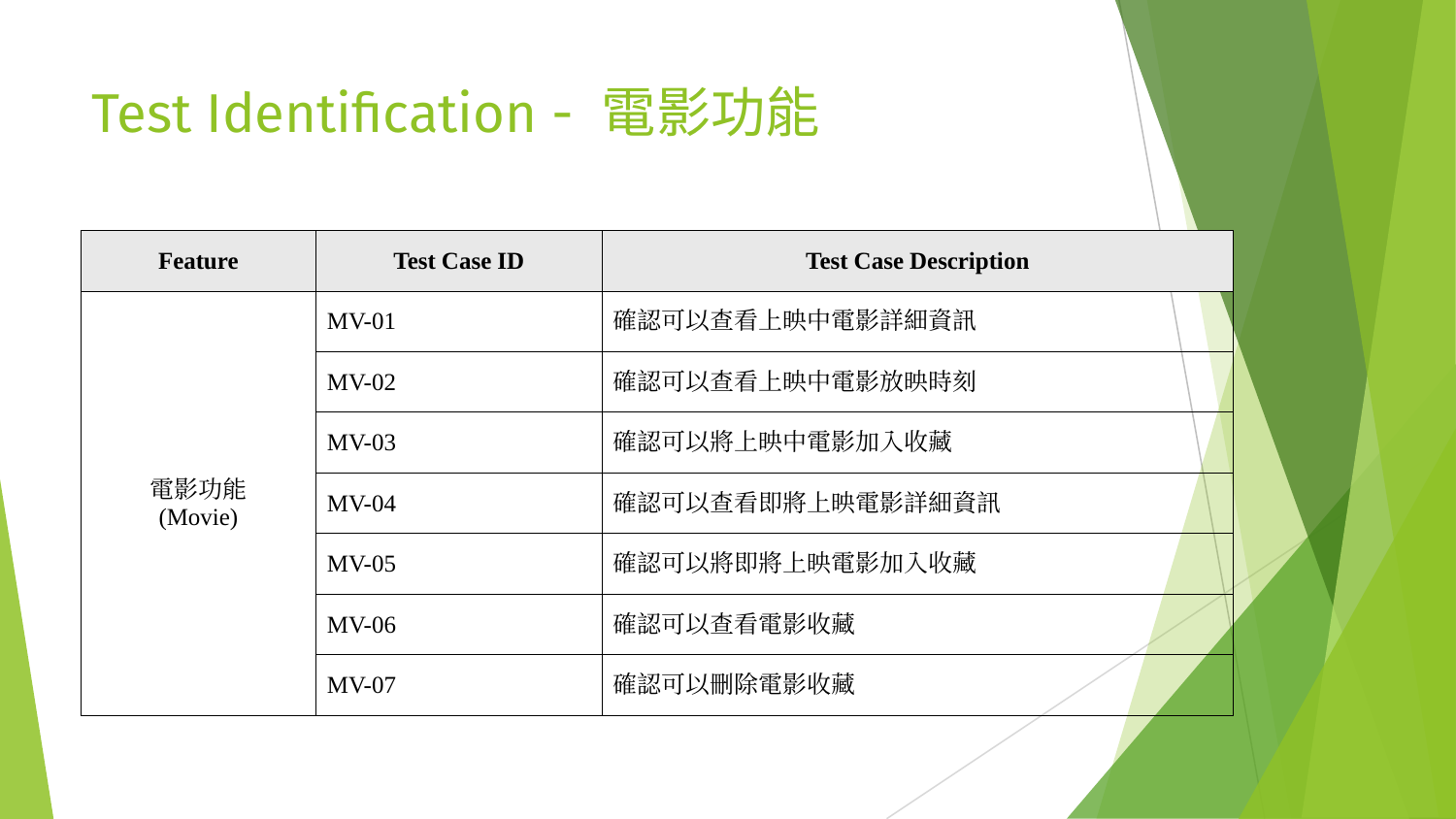

# Test Identification - 電影功能
| Feature | Test Case ID | Test Case Description |
| --- | --- | --- |
| 電影功能 (Movie) | MV-01 | 確認可以查看上映中電影詳細資訊 |
|  | MV-02 | 確認可以查看上映中電影放映時刻 |
|  | MV-03 | 確認可以將上映中電影加入收藏 |
|  | MV-04 | 確認可以查看即將上映電影詳細資訊 |
|  | MV-05 | 確認可以將即將上映電影加入收藏 |
|  | MV-06 | 確認可以查看電影收藏 |
|  | MV-07 | 確認可以刪除電影收藏 |